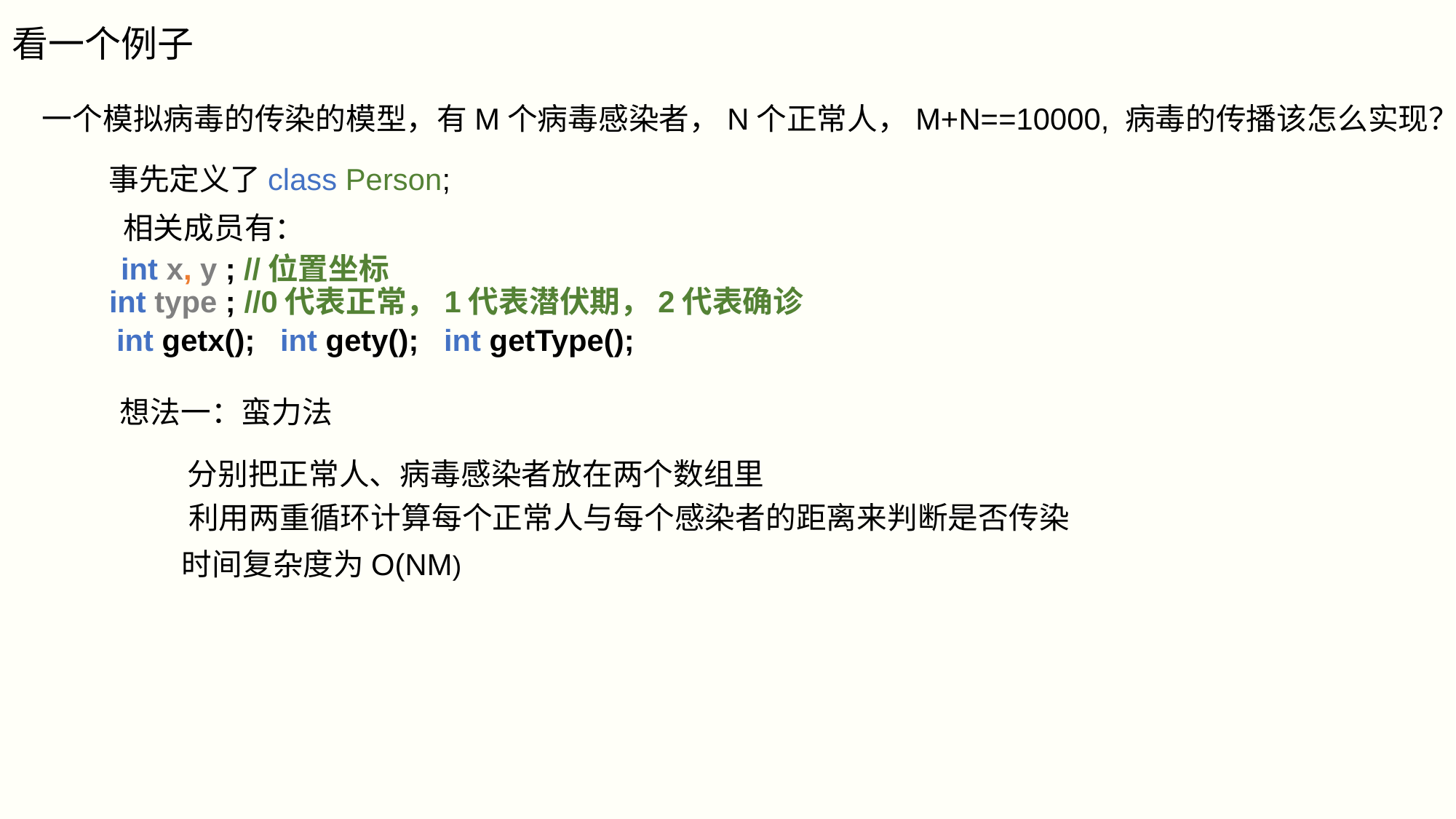

看一个例子
一个模拟病毒的传染的模型，有M个病毒感染者，N个正常人，M+N==10000, 病毒的传播该怎么实现？
事先定义了class Person;
相关成员有：
int x, y ; //位置坐标
int type ; //0代表正常，1代表潜伏期，2代表确诊
int getx();   int gety();   int getType();
想法一：蛮力法
分别把正常人、病毒感染者放在两个数组里
利用两重循环计算每个正常人与每个感染者的距离来判断是否传染
时间复杂度为O(NM)